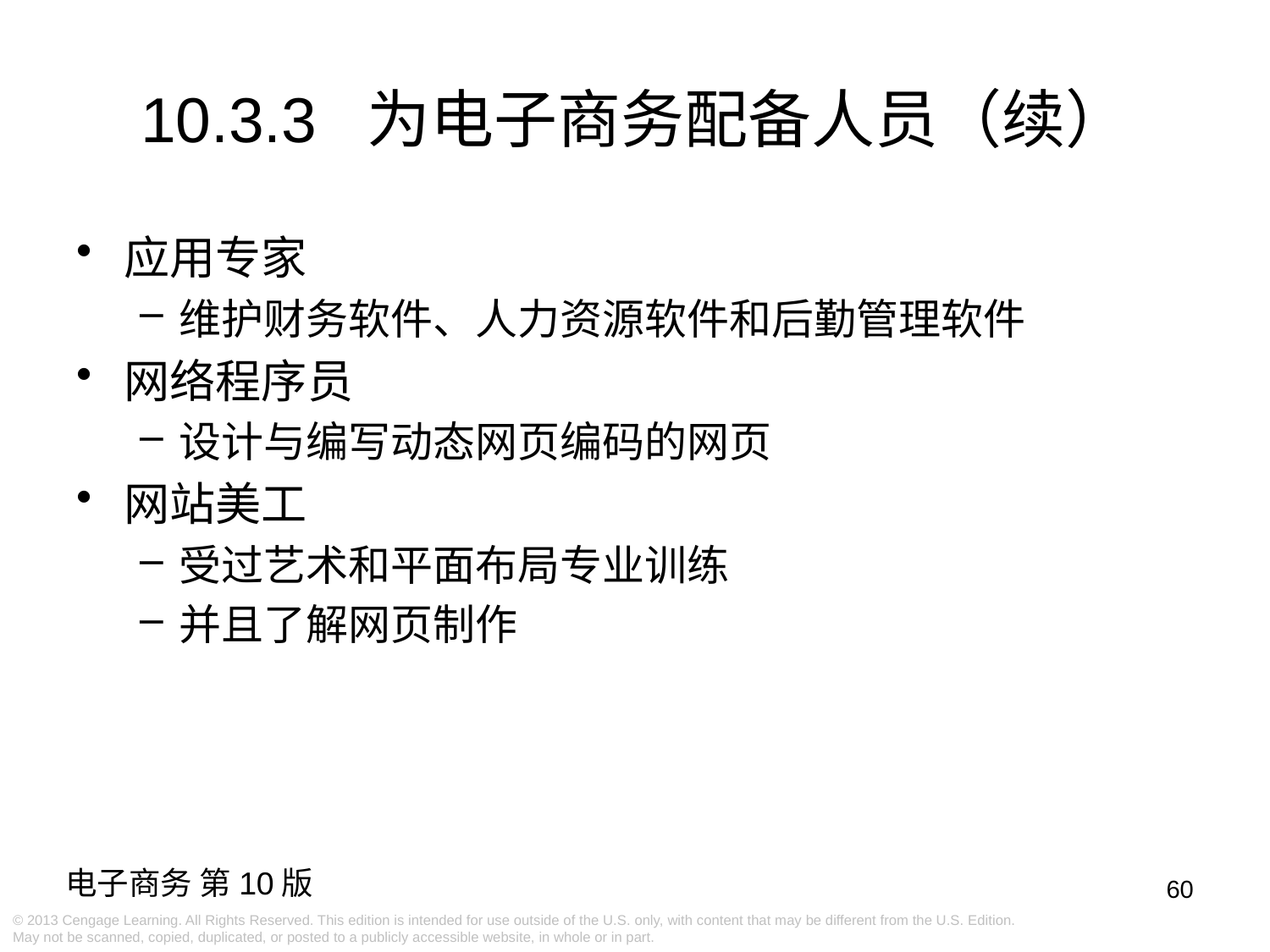

10.3.3  为电子商务配备人员（续）
应用专家
维护财务软件、人力资源软件和后勤管理软件
网络程序员
设计与编写动态网页编码的网页
网站美工
受过艺术和平面布局专业训练
并且了解网页制作
60